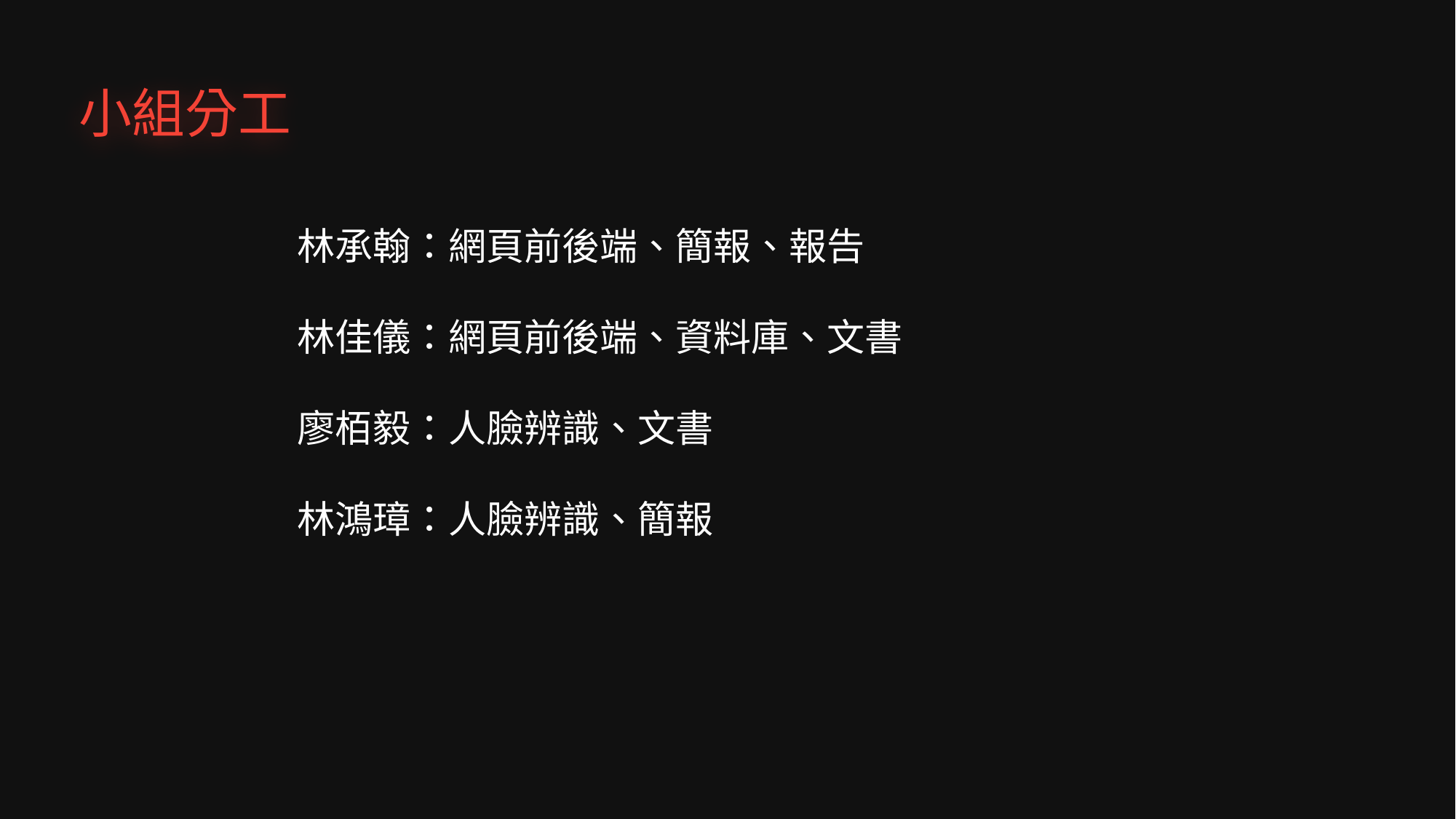

小組分工

林承翰：網頁前後端、簡報、報告

林佳儀：網頁前後端、資料庫、文書

廖栢毅：人臉辨識、文書

林鴻璋：人臉辨識、簡報